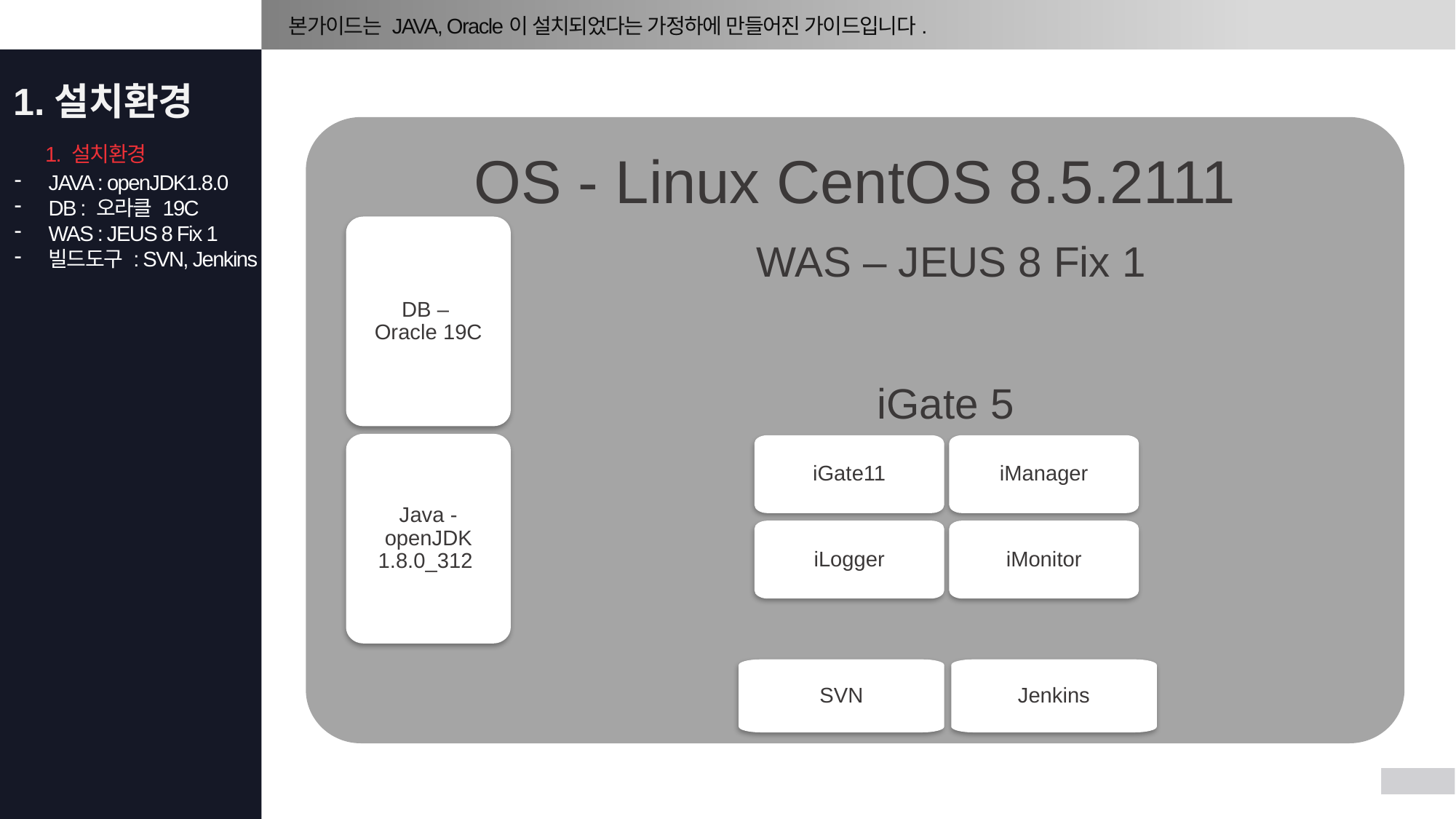

본가이드는 JAVA, Oracle이 설치되었다는 가정하에 만들어진 가이드입니다.
1.설치환경
OS - Linux CentOS 8.5.2111
WAS – JEUS 8 Fix 1
DB –
Oracle 19C
iGate 5
Java - openJDK 1.8.0_312
iGate11
iManager
iLogger
iMonitor
1. 설치환경
JAVA : openJDK1.8.0
DB : 오라클 19C
WAS : JEUS 8 Fix 1
빌드도구 : SVN, Jenkins
SVN
Jenkins